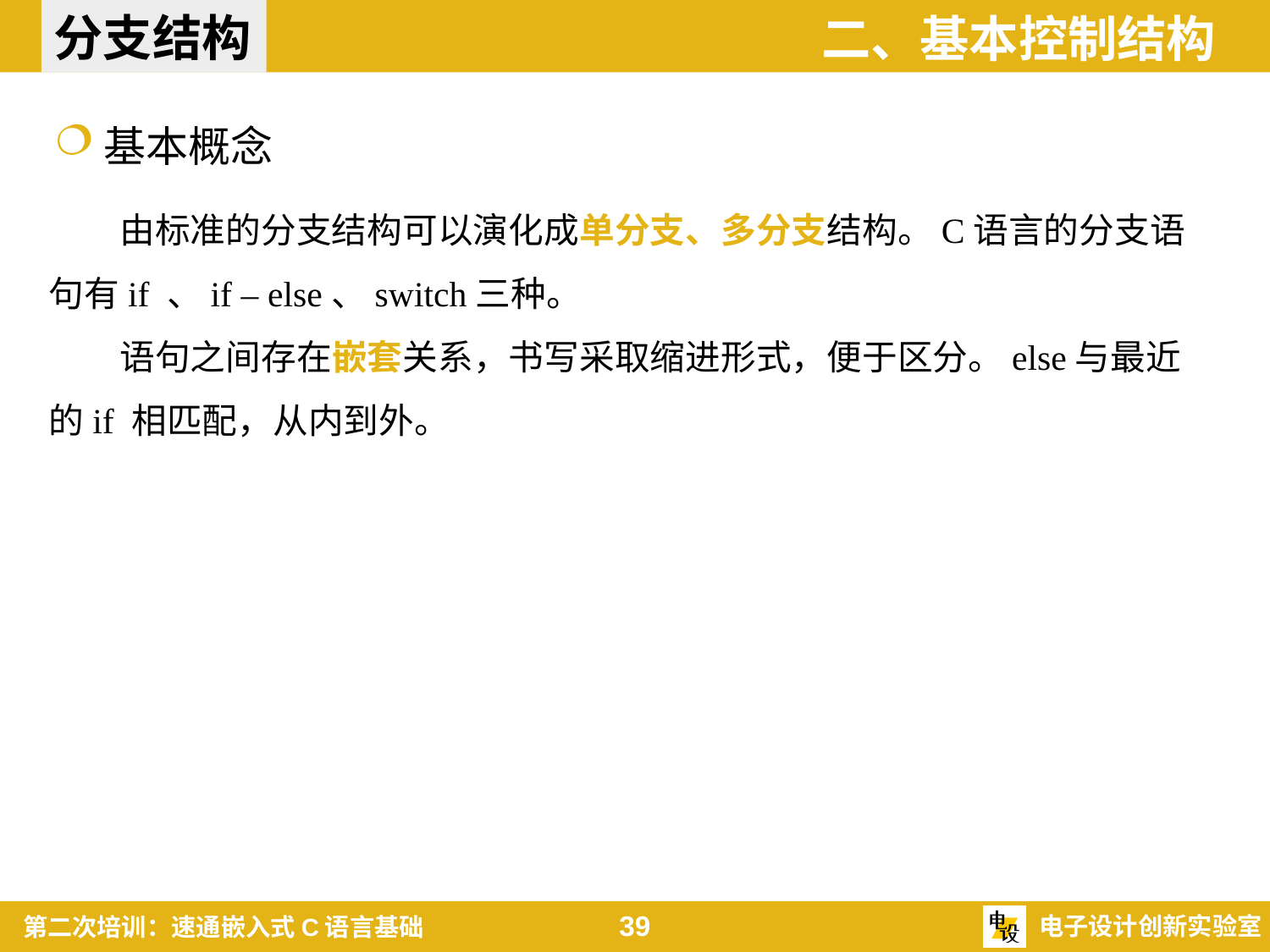

分支结构
二、基本控制结构
基本概念
        由标准的分支结构可以演化成单分支、多分支结构。C语言的分支语句有if 、if – else、switch三种。
        语句之间存在嵌套关系，书写采取缩进形式，便于区分。else与最近的if 相匹配，从内到外。

39